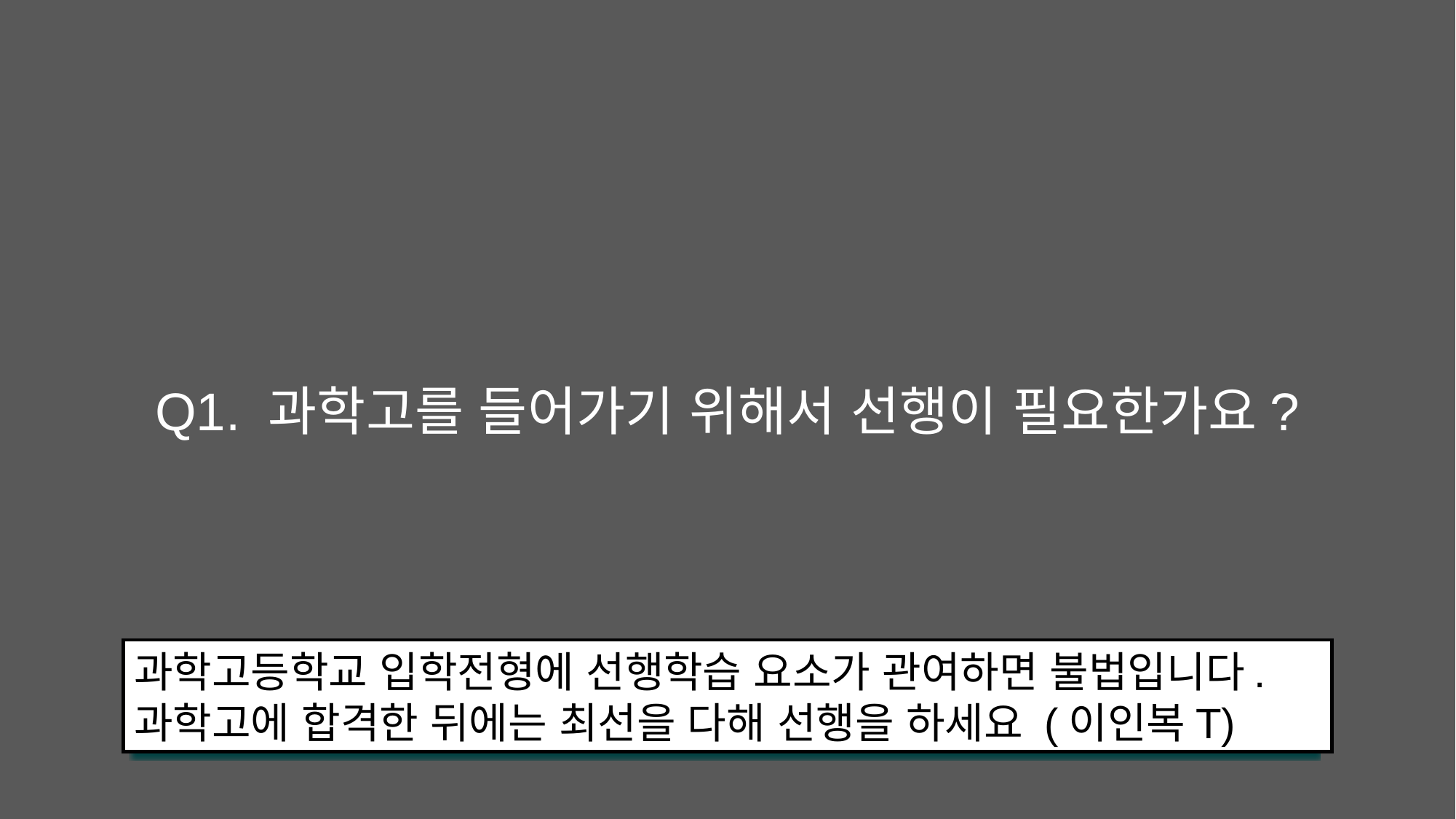

Q1. 과학고를 들어가기 위해서 선행이 필요한가요?
과학고등학교 입학전형에 선행학습 요소가 관여하면 불법입니다.
과학고에 합격한 뒤에는 최선을 다해 선행을 하세요 (이인복T)